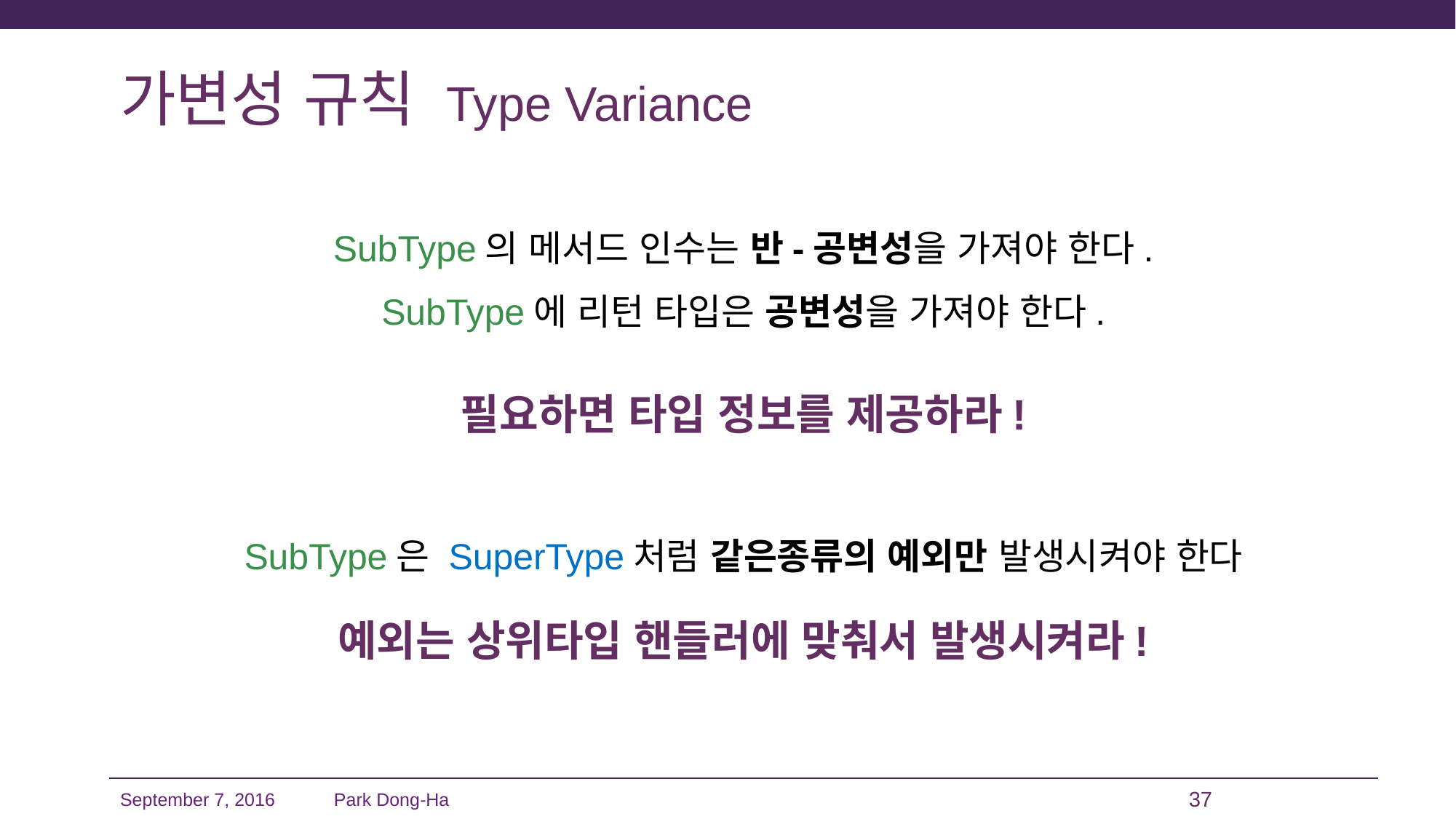

# 가변성 규칙 Type Variance
SubType의 메서드 인수는 반-공변성을 가져야 한다.
SubType에 리턴 타입은 공변성을 가져야 한다.
필요하면 타입 정보를 제공하라!
SubType은 SuperType처럼 같은종류의 예외만 발생시켜야 한다
예외는 상위타입 핸들러에 맞춰서 발생시켜라!
Park Dong-Ha
37